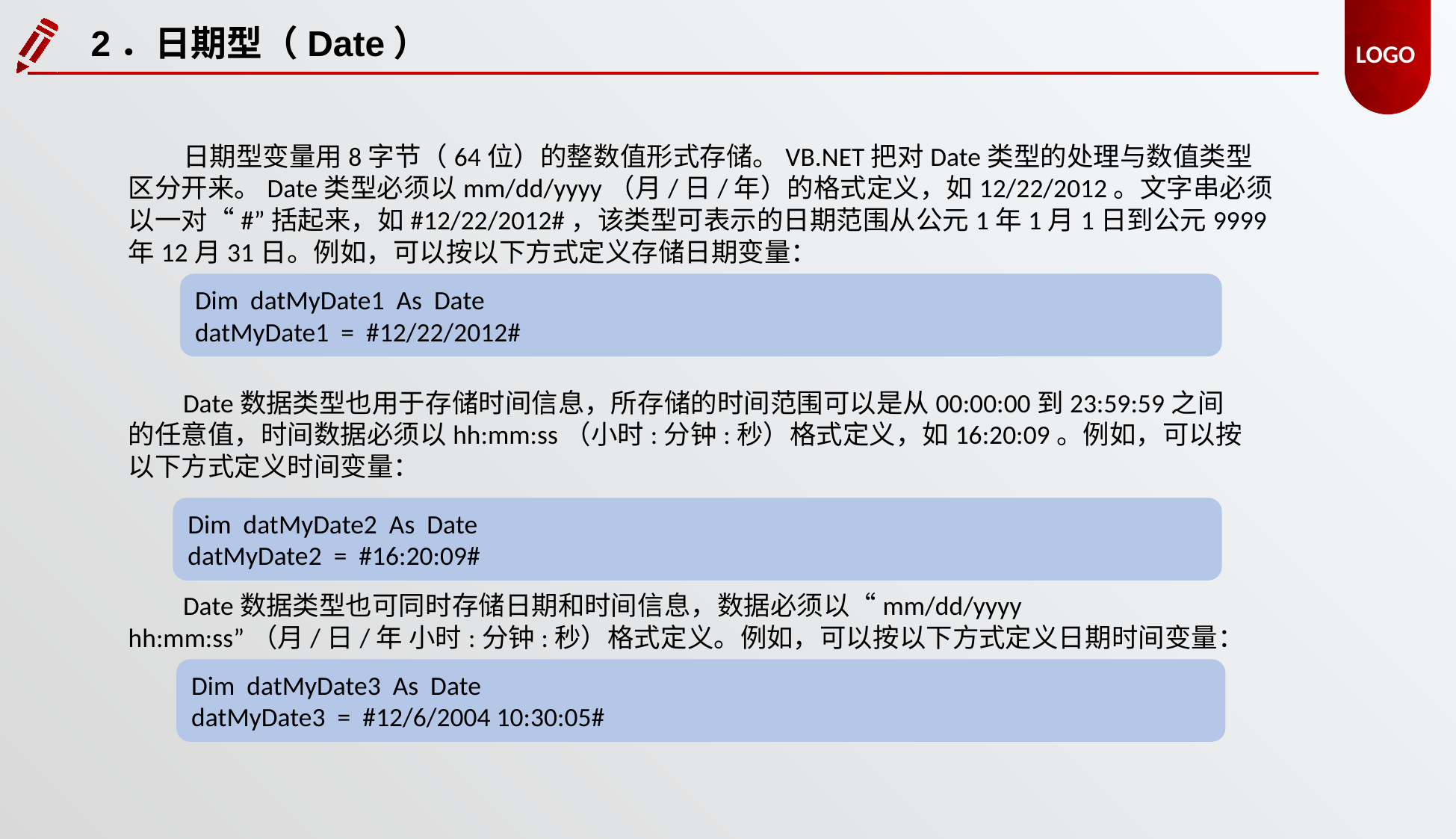

2．日期型（Date）
日期型变量用8字节（64位）的整数值形式存储。VB.NET把对Date类型的处理与数值类型区分开来。Date类型必须以mm/dd/yyyy（月/日/年）的格式定义，如12/22/2012。文字串必须以一对“#”括起来，如#12/22/2012#，该类型可表示的日期范围从公元1年1月1日到公元9999年12月31日。例如，可以按以下方式定义存储日期变量：
Dim  datMyDate1  As  Date
datMyDate1  =  #12/22/2012#
Date数据类型也用于存储时间信息，所存储的时间范围可以是从00:00:00到23:59:59之间的任意值，时间数据必须以hh:mm:ss（小时:分钟:秒）格式定义，如16:20:09。例如，可以按以下方式定义时间变量：
Dim  datMyDate2  As  Date
datMyDate2  =  #16:20:09#
Date数据类型也可同时存储日期和时间信息，数据必须以“mm/dd/yyyy hh:mm:ss”（月/日/年 小时:分钟:秒）格式定义。例如，可以按以下方式定义日期时间变量：
Dim  datMyDate3  As  Date
datMyDate3  =  #12/6/2004 10:30:05#